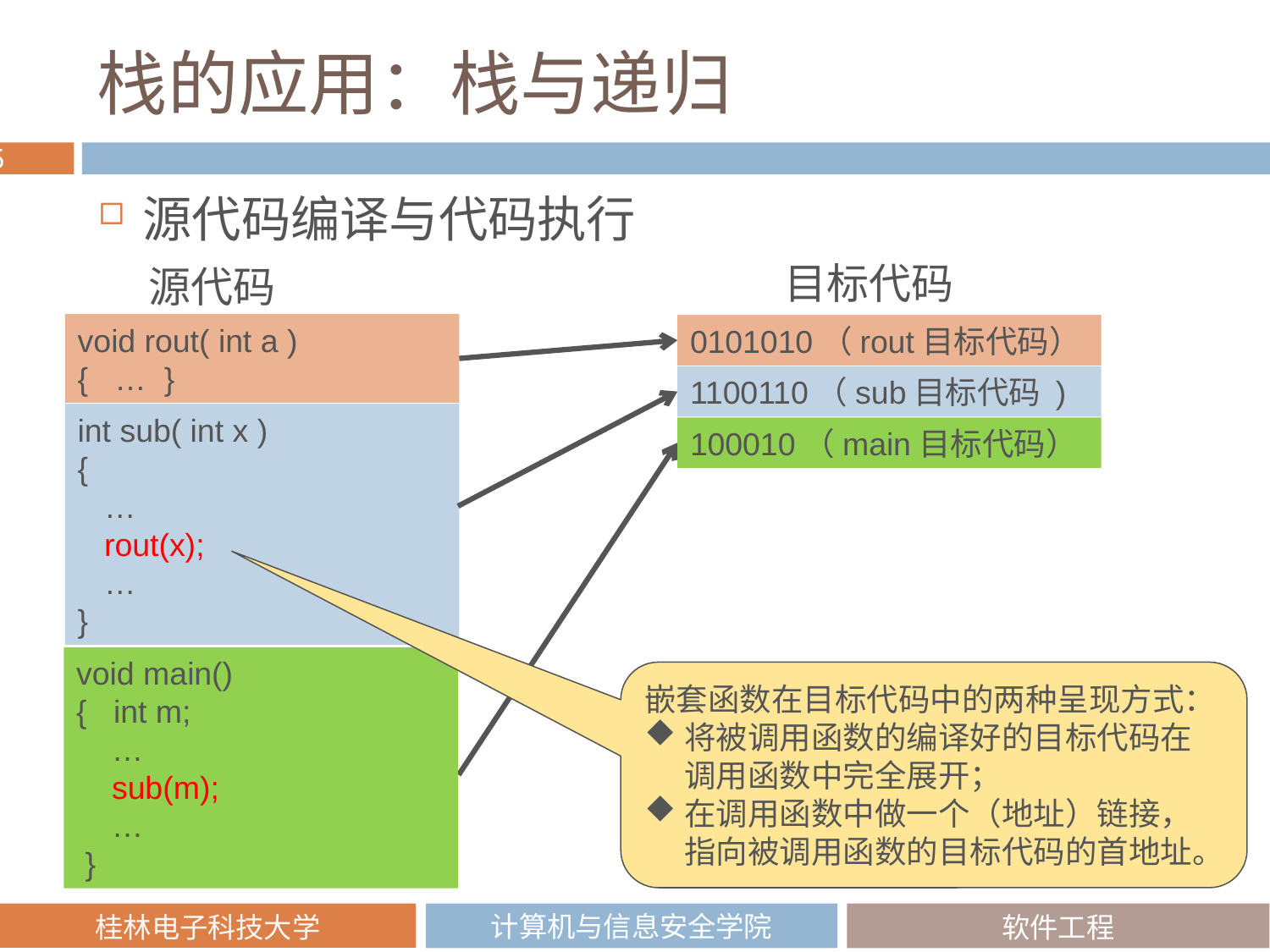

# 栈的应用：栈与递归
源代码编译与代码执行
目标代码
源代码
void rout( int a )
{   …  }
0101010（rout目标代码）
1100110（sub目标代码 )
int sub( int x )
{
   …
   rout(x);
   …
}
100010（main目标代码）
void main()
{   int m;
    …
    sub(m);
    …
 }
嵌套函数在目标代码中的两种呈现方式：
将被调用函数的编译好的目标代码在调用函数中完全展开；
在调用函数中做一个（地址）链接，指向被调用函数的目标代码的首地址。